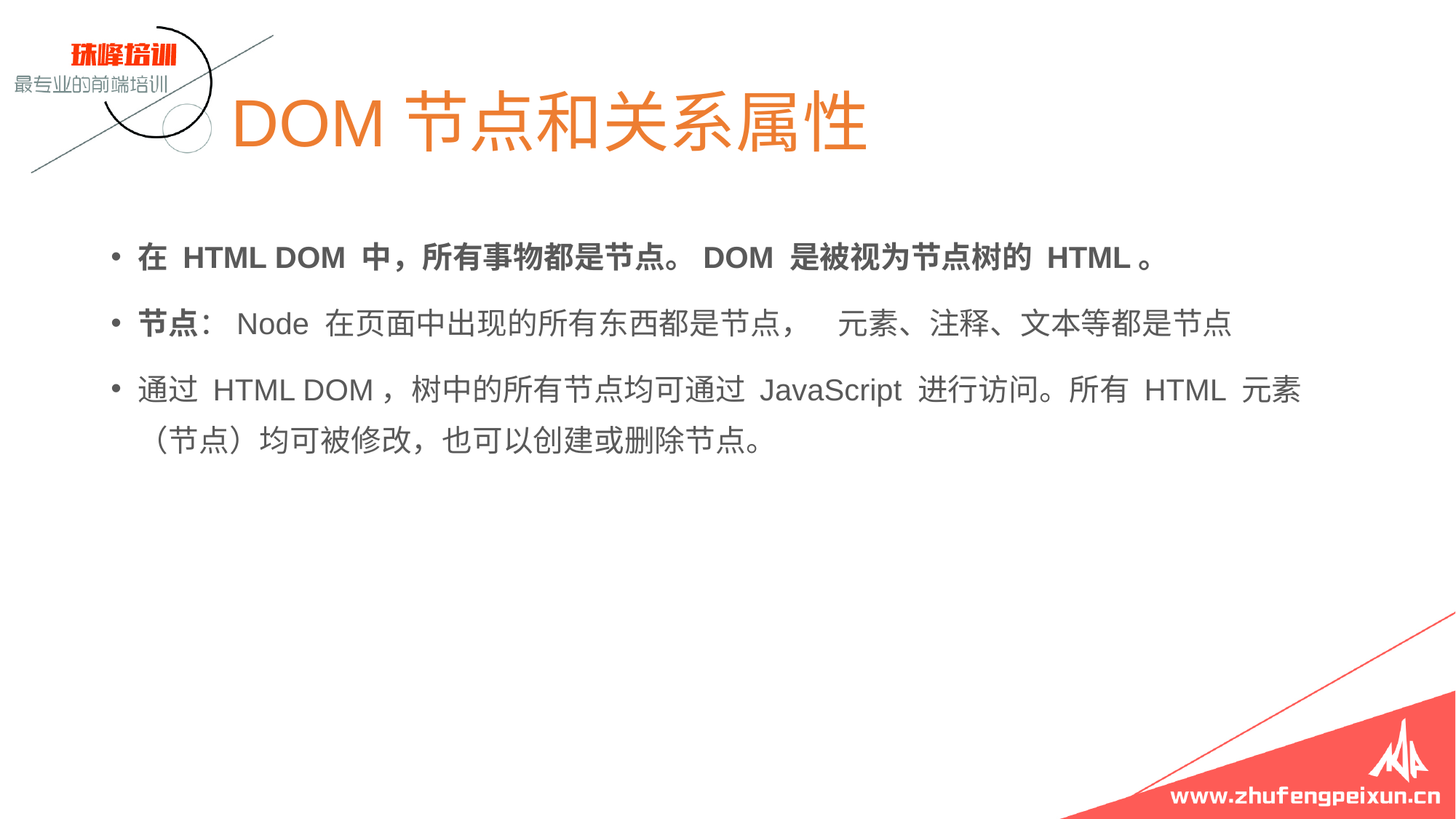

# DOM节点和关系属性
在 HTML DOM 中，所有事物都是节点。DOM 是被视为节点树的 HTML。
节点：Node 在页面中出现的所有东西都是节点，    元素、注释、文本等都是节点
通过 HTML DOM，树中的所有节点均可通过 JavaScript 进行访问。所有 HTML 元素（节点）均可被修改，也可以创建或删除节点。